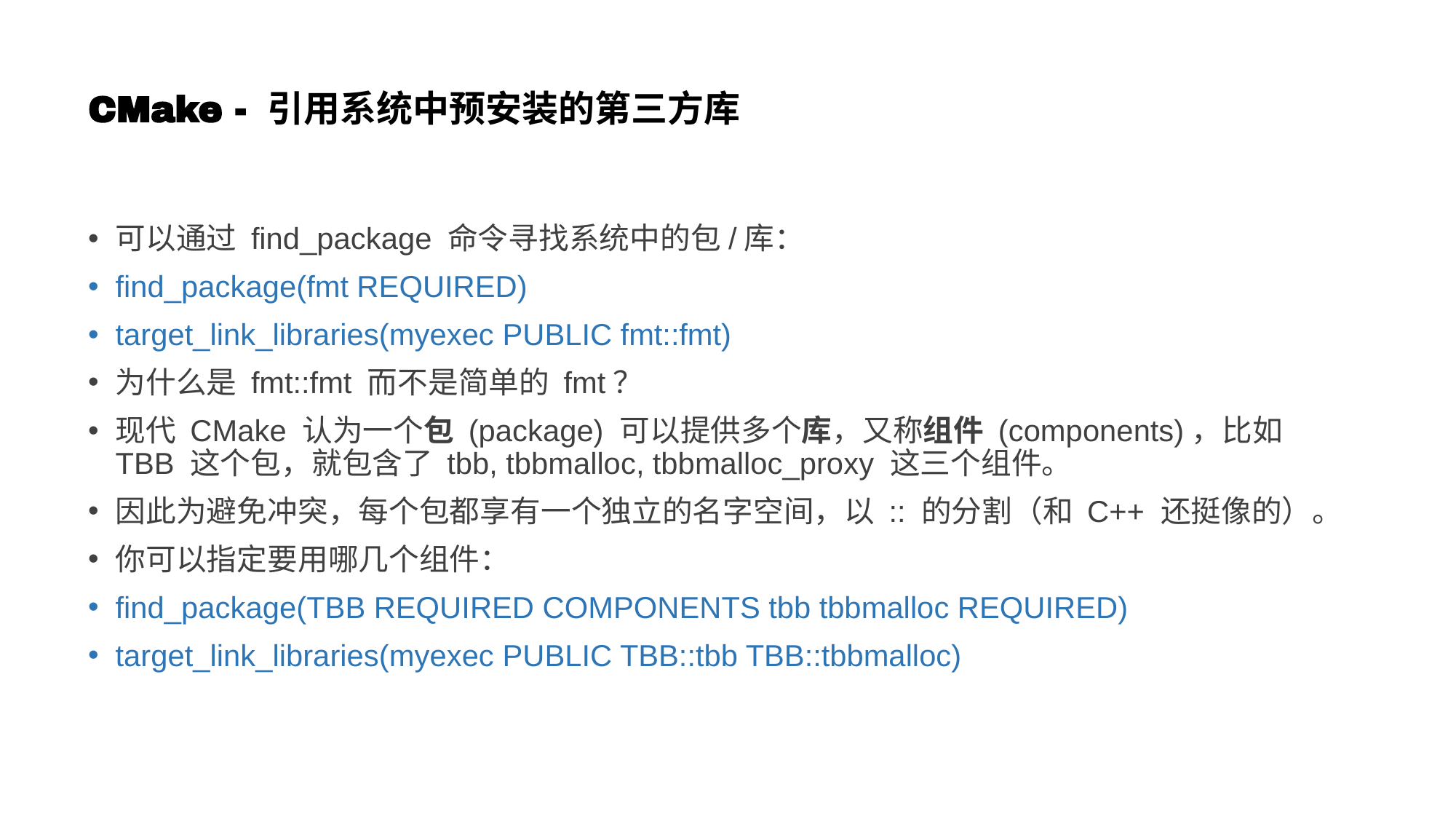

# CMake - 引用系统中预安装的第三方库
可以通过 find_package 命令寻找系统中的包/库：
find_package(fmt REQUIRED)
target_link_libraries(myexec PUBLIC fmt::fmt)
为什么是 fmt::fmt 而不是简单的 fmt？
现代 CMake 认为一个包 (package) 可以提供多个库，又称组件 (components)，比如 TBB 这个包，就包含了 tbb, tbbmalloc, tbbmalloc_proxy 这三个组件。
因此为避免冲突，每个包都享有一个独立的名字空间，以 :: 的分割（和 C++ 还挺像的）。
你可以指定要用哪几个组件：
find_package(TBB REQUIRED COMPONENTS tbb tbbmalloc REQUIRED)
target_link_libraries(myexec PUBLIC TBB::tbb TBB::tbbmalloc)